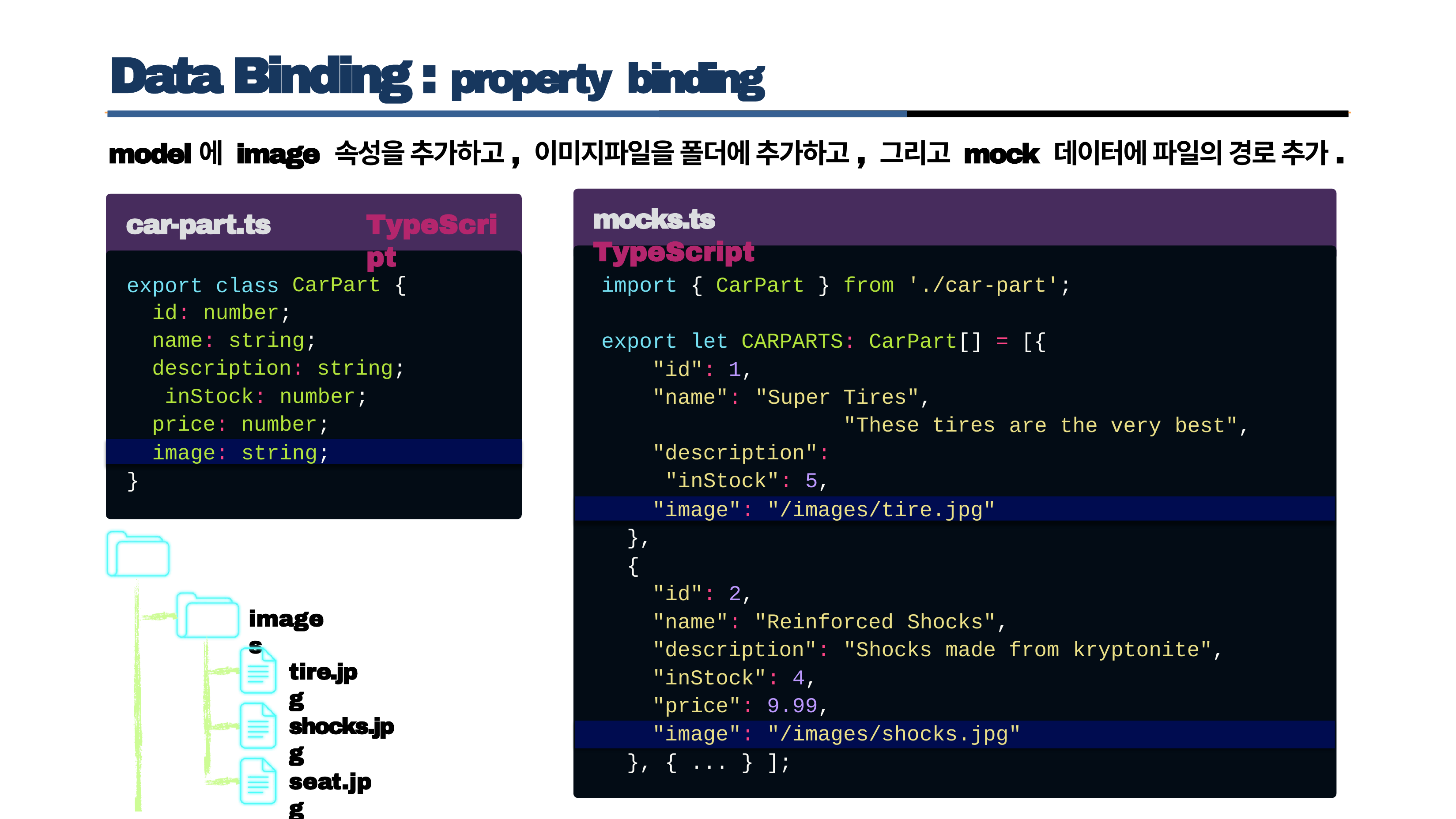

# Data Binding : property  binding

model에 image 속성을 추가하고, 이미지파일을 폴더에 추가하고, 그리고 mock 데이터에 파일의 경로 추가.

mocks.ts	TypeScript
car-part.ts

export class
TypeScript

CarPart {
import
{ CarPart
} from
'./car-part';
id: number;
name: string;
description: string;  inStock: number;
price: number;
export
let CARPARTS:
CarPart[] = [{
"id": 1,
"name": "Super  "description":  "inStock": 5,
"price": 4.99,
Tires",
"These tires
are the very
best",

image: string;
}

"image": "/images/tire.jpg"
},
{
"id": 2,

images
"name": "Reinforced
Shocks",

"description":
"Shocks
made from
kryptonite",

tire.jpg
"inStock": 4,
"price": 9.99,

shocks.jpg
"image":
"/images/shocks.jpg"

}, { ... } ];

seat.jpg